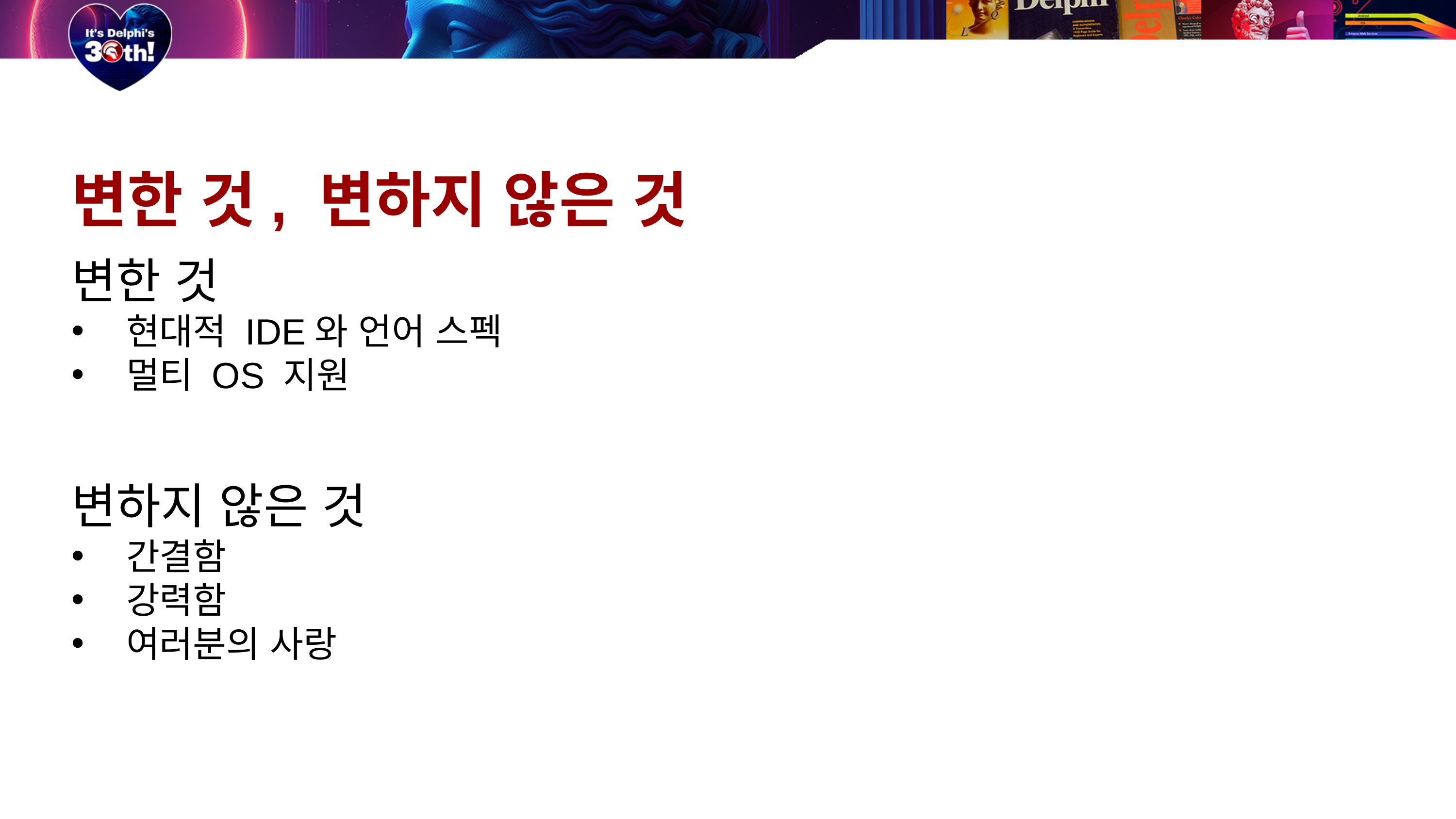

변한 것, 변하지 않은 것
변한 것
현대적 IDE와 언어 스펙
멀티 OS 지원

변하지 않은 것
간결함
강력함
여러분의 사랑